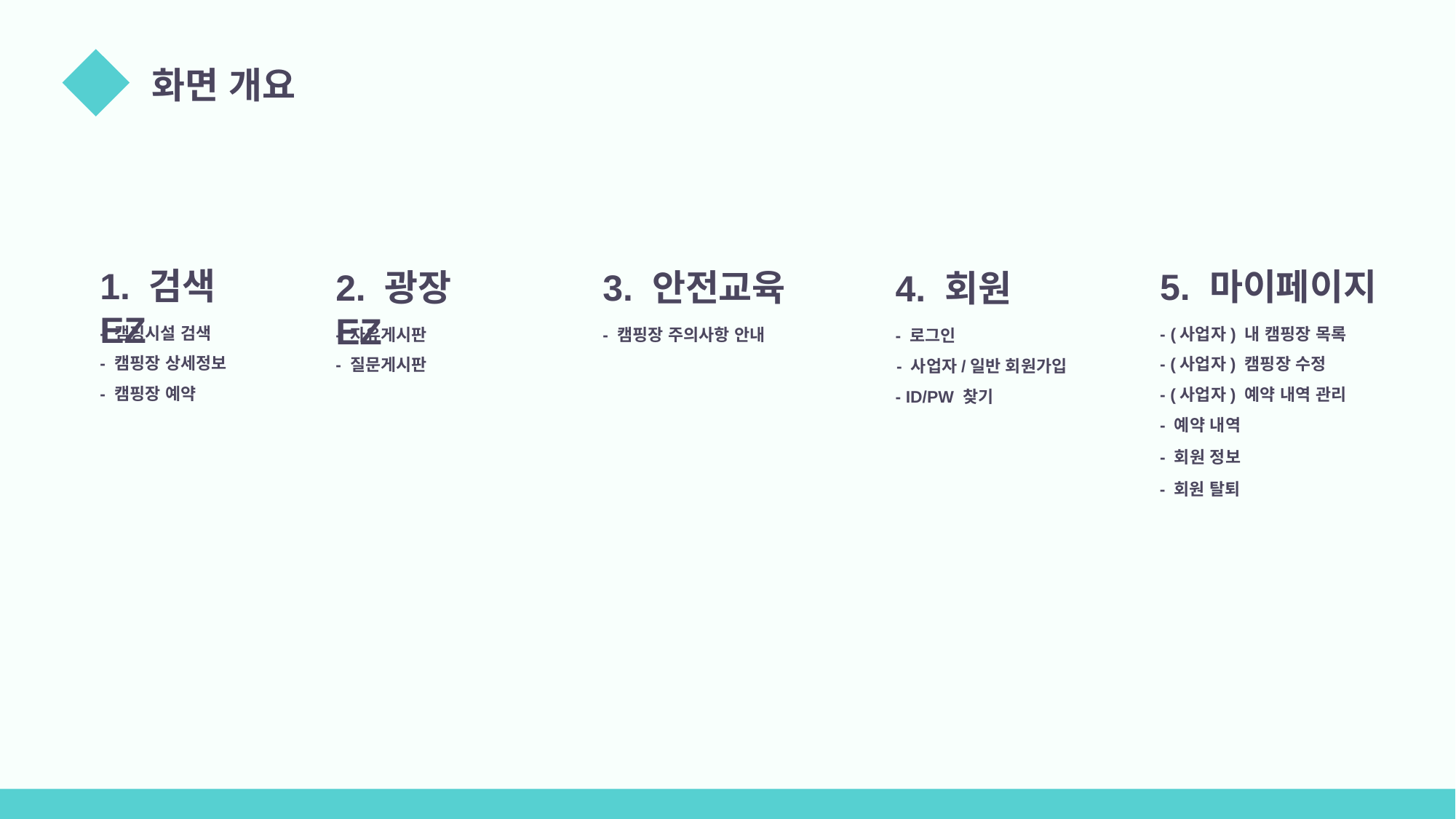

01
화면 개요
1. 검색EZ
5. 마이페이지
2. 광장EZ
3. 안전교육
4. 회원
- 캠핑시설 검색
- (사업자) 내 캠핑장 목록
- 자유게시판
- 캠핑장 주의사항 안내
- 로그인
- 캠핑장 상세정보
- (사업자) 캠핑장 수정
- 질문게시판
- 사업자/일반 회원가입
- 캠핑장 예약
- (사업자) 예약 내역 관리
- ID/PW 찾기
- 예약 내역
- 회원 정보
- 회원 탈퇴